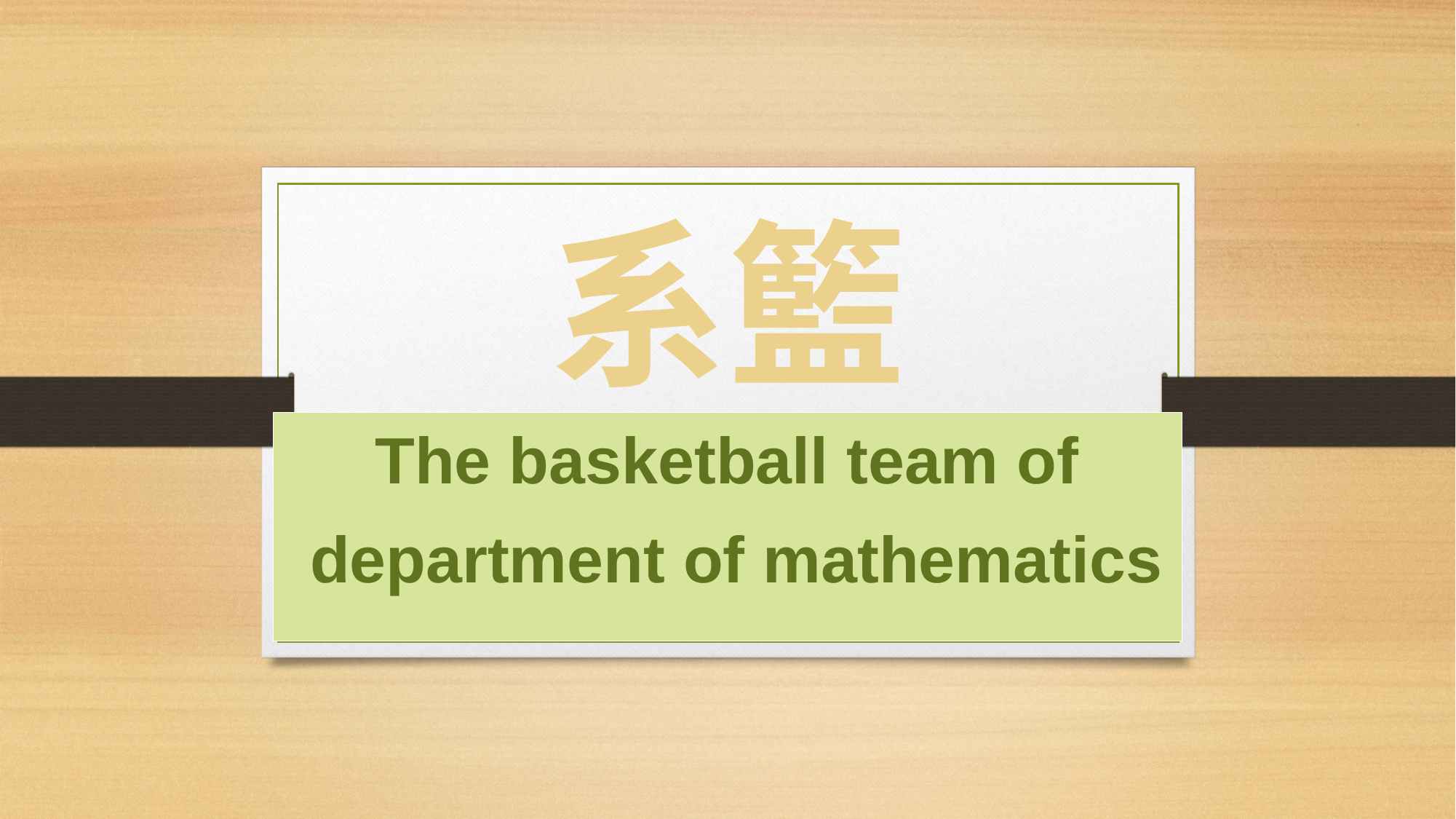

# 系籃
The basketball team of
 department of mathematics